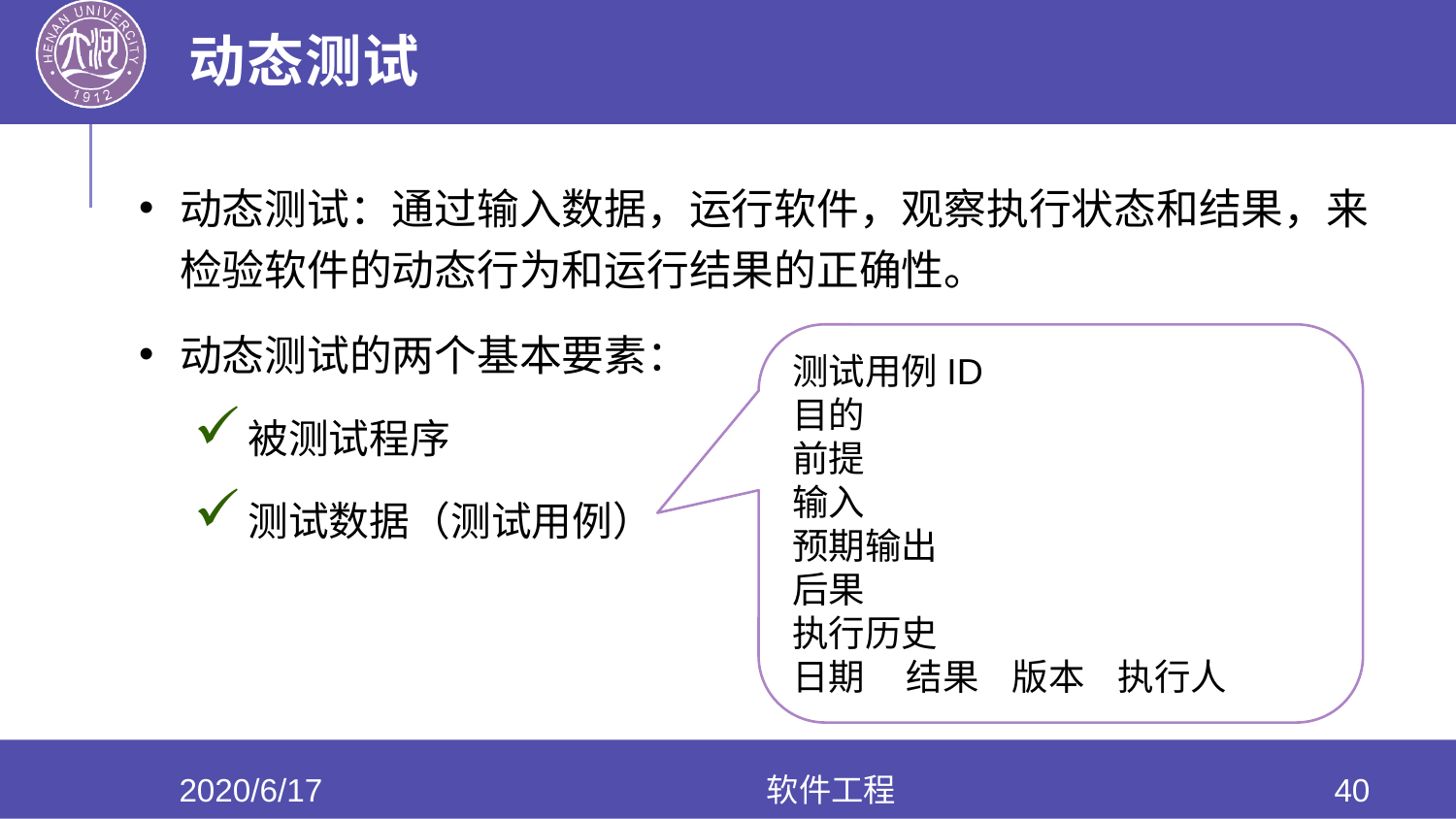

# 动态测试
动态测试：通过输入数据，运行软件，观察执行状态和结果，来检验软件的动态行为和运行结果的正确性。
动态测试的两个基本要素：
被测试程序
测试数据（测试用例）
测试用例ID
目的
前提
输入
预期输出
后果
执行历史
日期     结果    版本    执行人
2020/6/17
软件工程
40